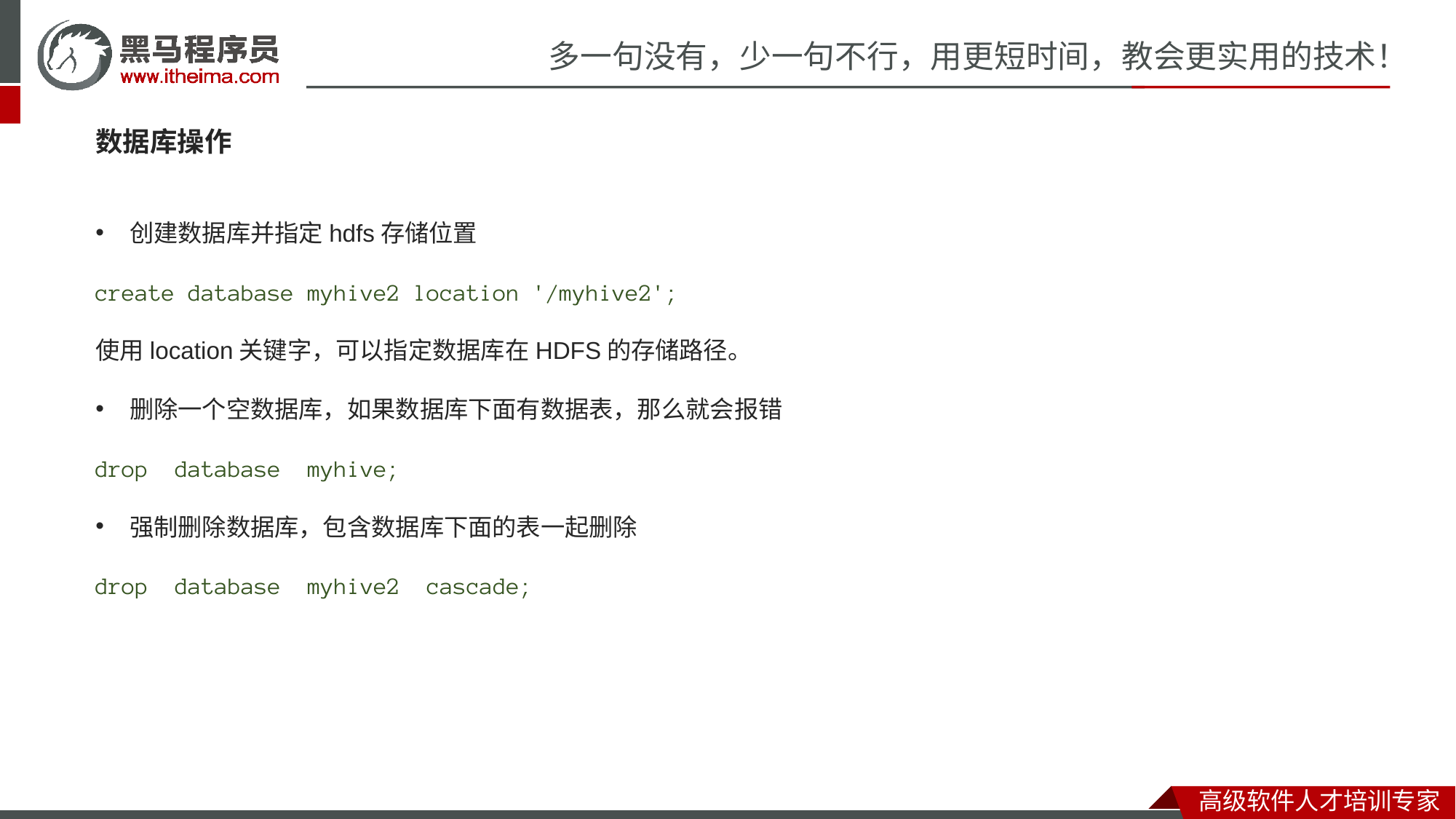

数据库操作
创建数据库并指定hdfs存储位置
create database myhive2 location '/myhive2';
使用location关键字，可以指定数据库在HDFS的存储路径。
删除一个空数据库，如果数据库下面有数据表，那么就会报错
drop  database  myhive;
强制删除数据库，包含数据库下面的表一起删除
drop  database  myhive2  cascade;